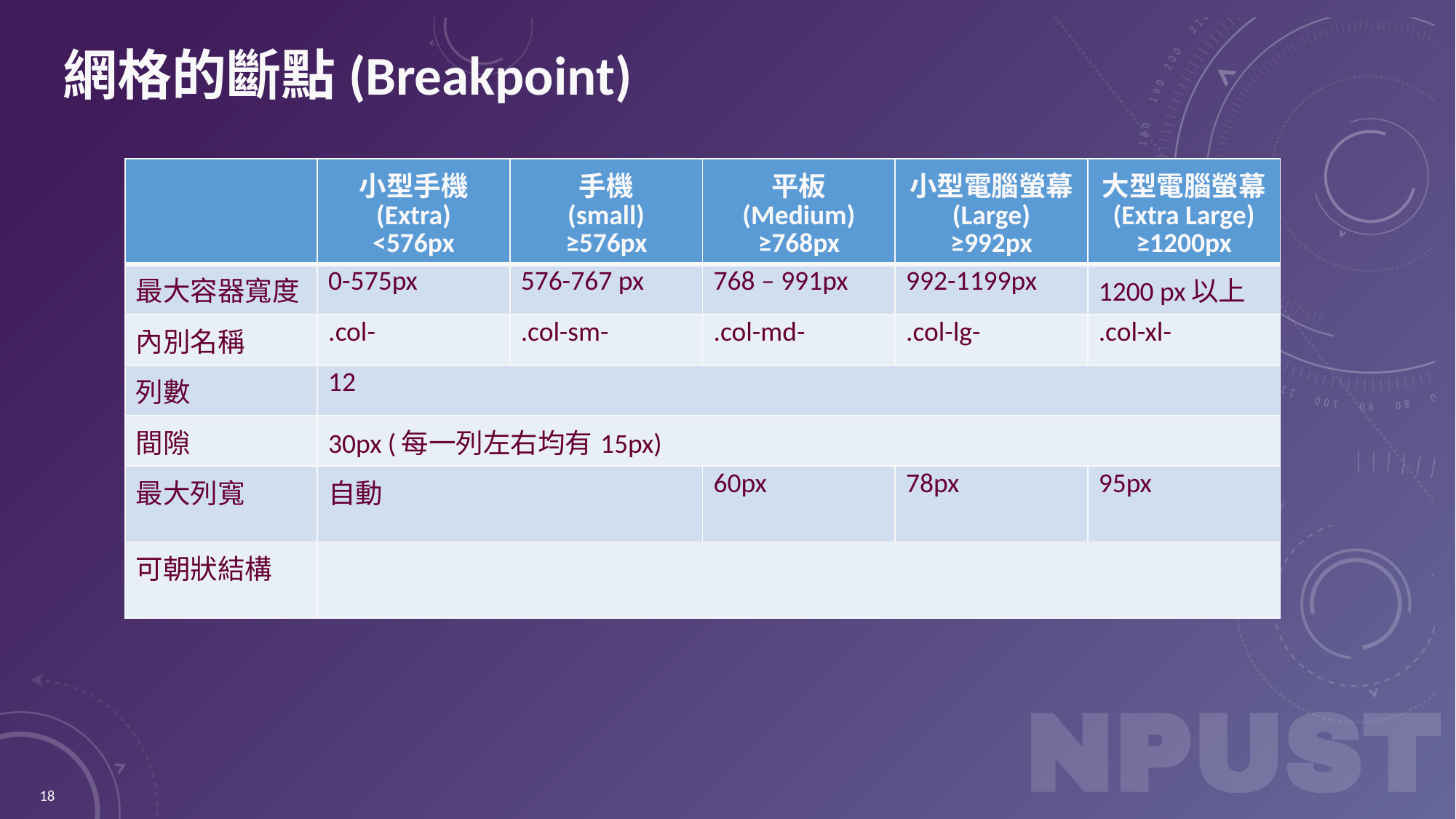

# 網格的斷點(Breakpoint)
|  | 小型手機 (Extra) <576px | 手機 (small) ≥576px | 平板 (Medium) ≥768px | 小型電腦螢幕 (Large) ≥992px | 大型電腦螢幕 (Extra Large) ≥1200px |
| --- | --- | --- | --- | --- | --- |
| 最大容器寬度 | 0-575px | 576-767 px | 768 – 991px | 992-1199px | 1200 px以上 |
| 內別名稱 | .col- | .col-sm- | .col-md- | .col-lg- | .col-xl- |
| 列數 | 12 |  |  |  |  |
| 間隙 | 30px (每一列左右均有15px) |  |  |  |  |
| 最大列寬 | 自動 |  | 60px | 78px | 95px |
| 可朝狀結構 |  |  |  |  |  |
18